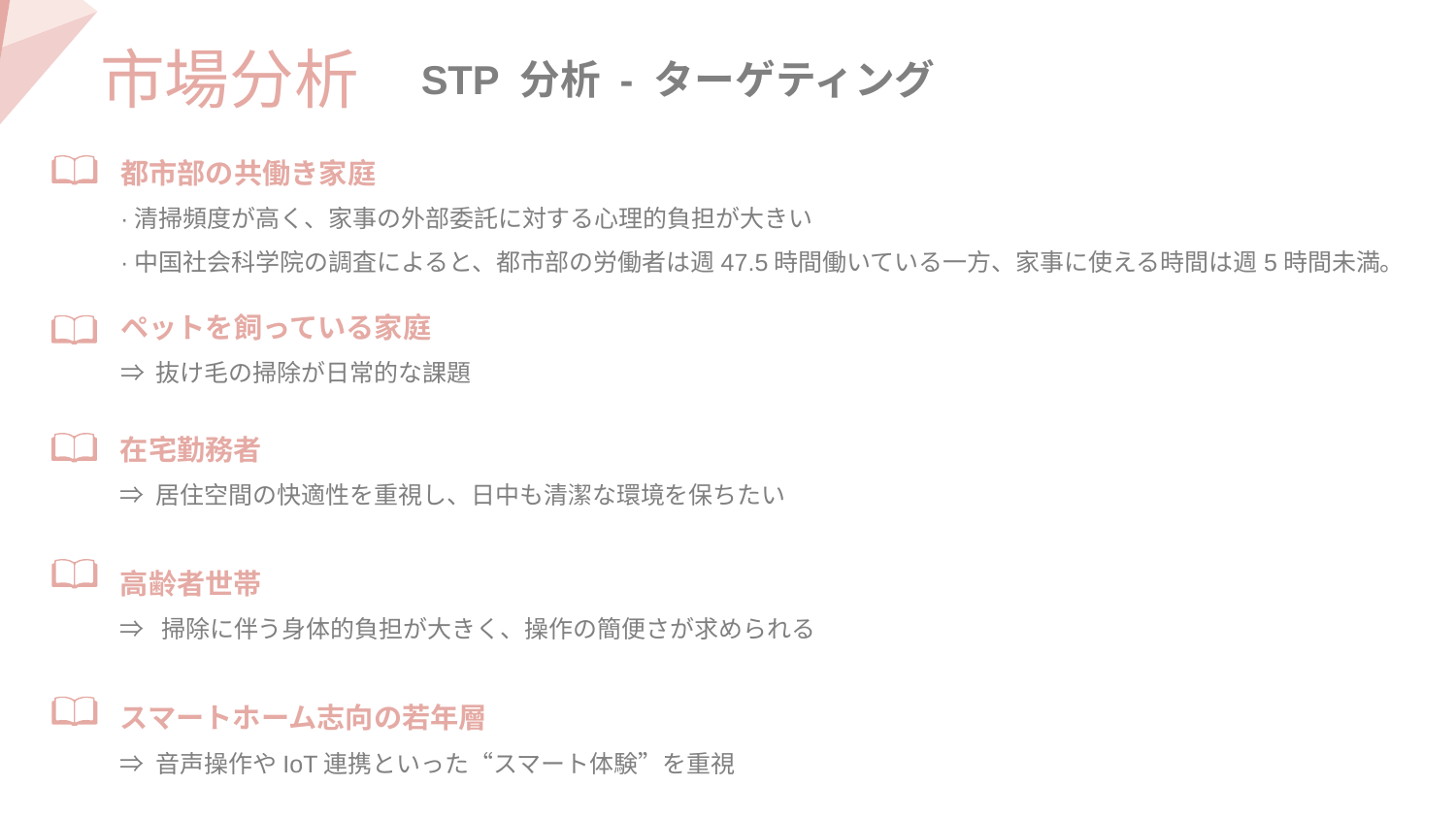

市場分析
 STP 分析 - ターゲティング
都市部の共働き家庭
·清掃頻度が高く、家事の外部委託に対する心理的負担が大きい
·中国社会科学院の調査によると、都市部の労働者は週47.5時間働いている一方、家事に使える時間は週5時間未満。

ペットを飼っている家庭
⇒ 抜け毛の掃除が日常的な課題

在宅勤務者
⇒ 居住空間の快適性を重視し、日中も清潔な環境を保ちたい

高齢者世帯
⇒  掃除に伴う身体的負担が大きく、操作の簡便さが求められる

スマートホーム志向の若年層
⇒ 音声操作やIoT連携といった“スマート体験”を重視